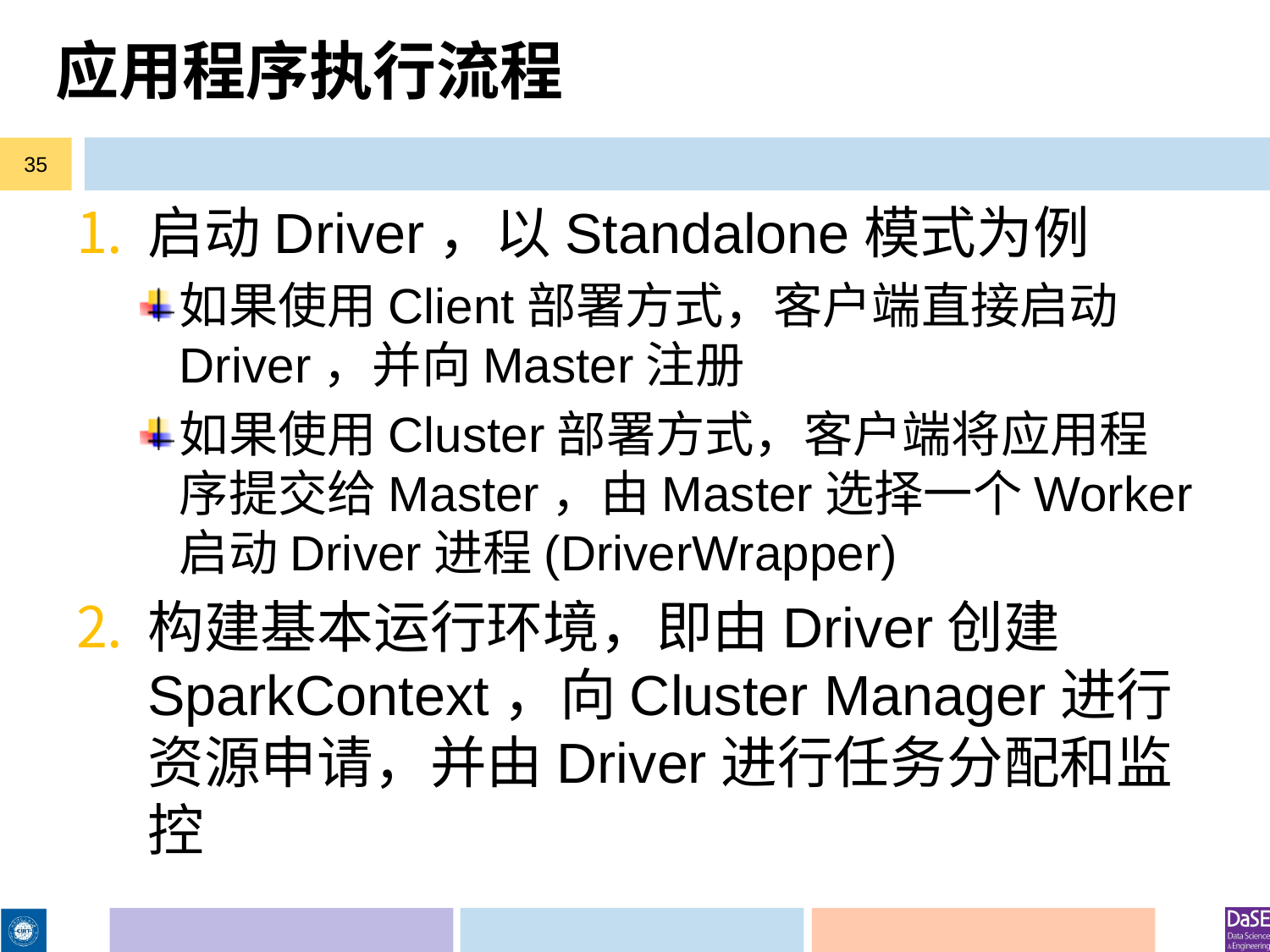

# 应用程序执行流程
35
启动Driver，以Standalone模式为例
如果使用Client部署方式，客户端直接启动Driver，并向Master注册
如果使用Cluster部署方式，客户端将应用程序提交给Master，由Master选择一个Worker启动Driver进程(DriverWrapper)
构建基本运行环境，即由Driver创建SparkContext，向Cluster Manager进行资源申请，并由Driver进行任务分配和监控